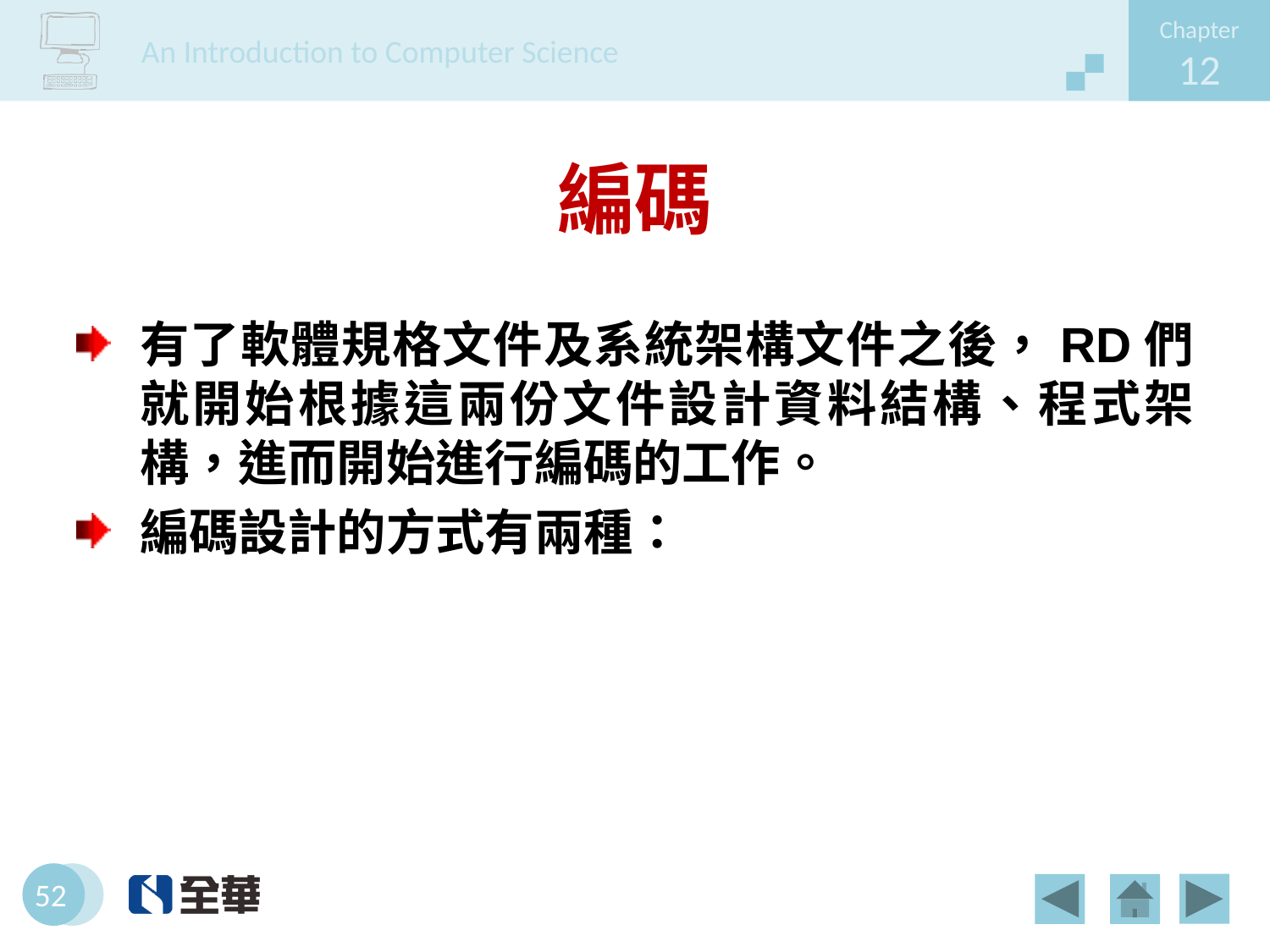

# 編碼
有了軟體規格文件及系統架構文件之後，RD們就開始根據這兩份文件設計資料結構、程式架構，進而開始進行編碼的工作。
編碼設計的方式有兩種：